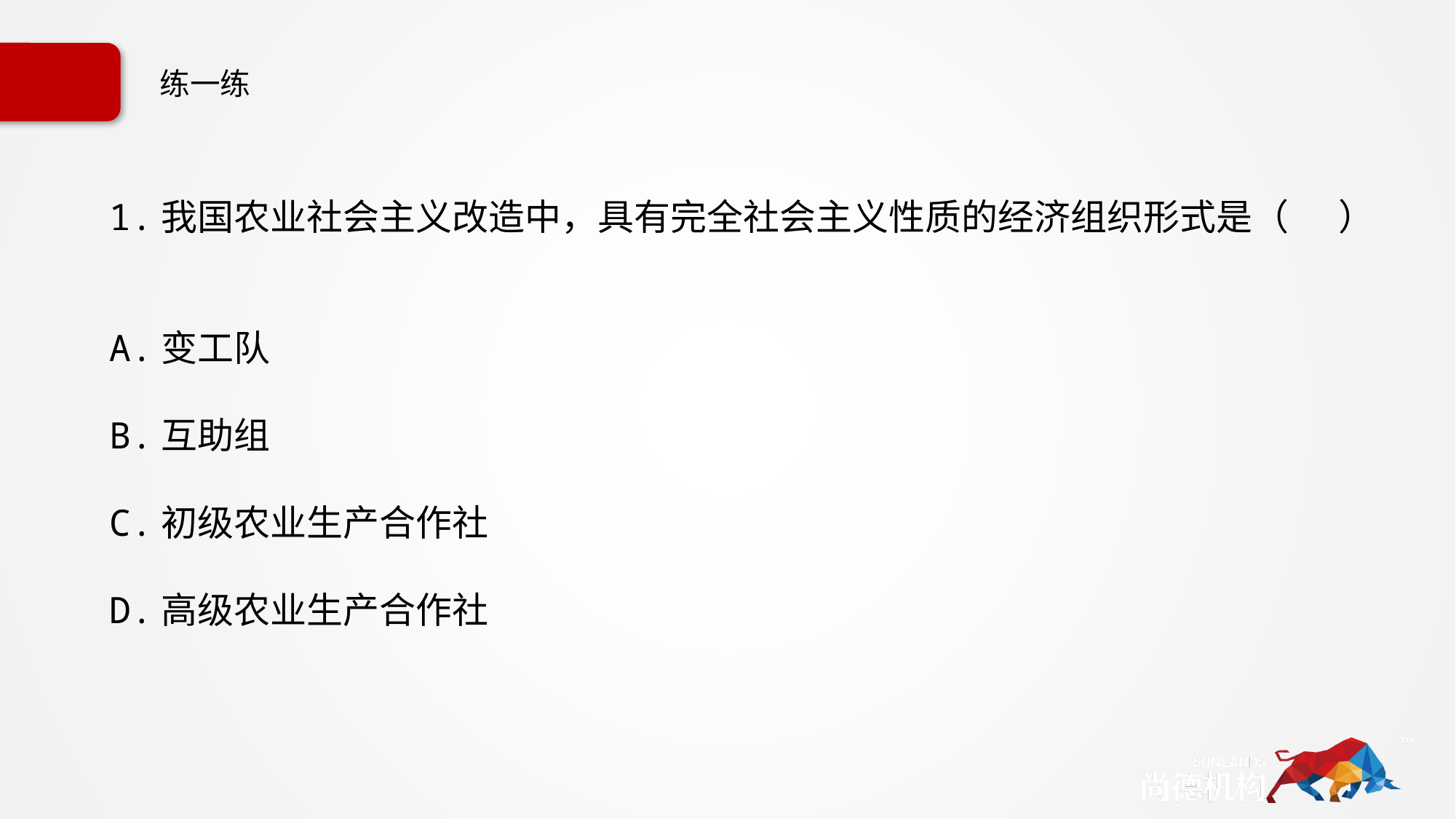

# 练一练
1.我国农业社会主义改造中，具有完全社会主义性质的经济组织形式是（      ）

A.变工队

B.互助组

C.初级农业生产合作社

D.高级农业生产合作社